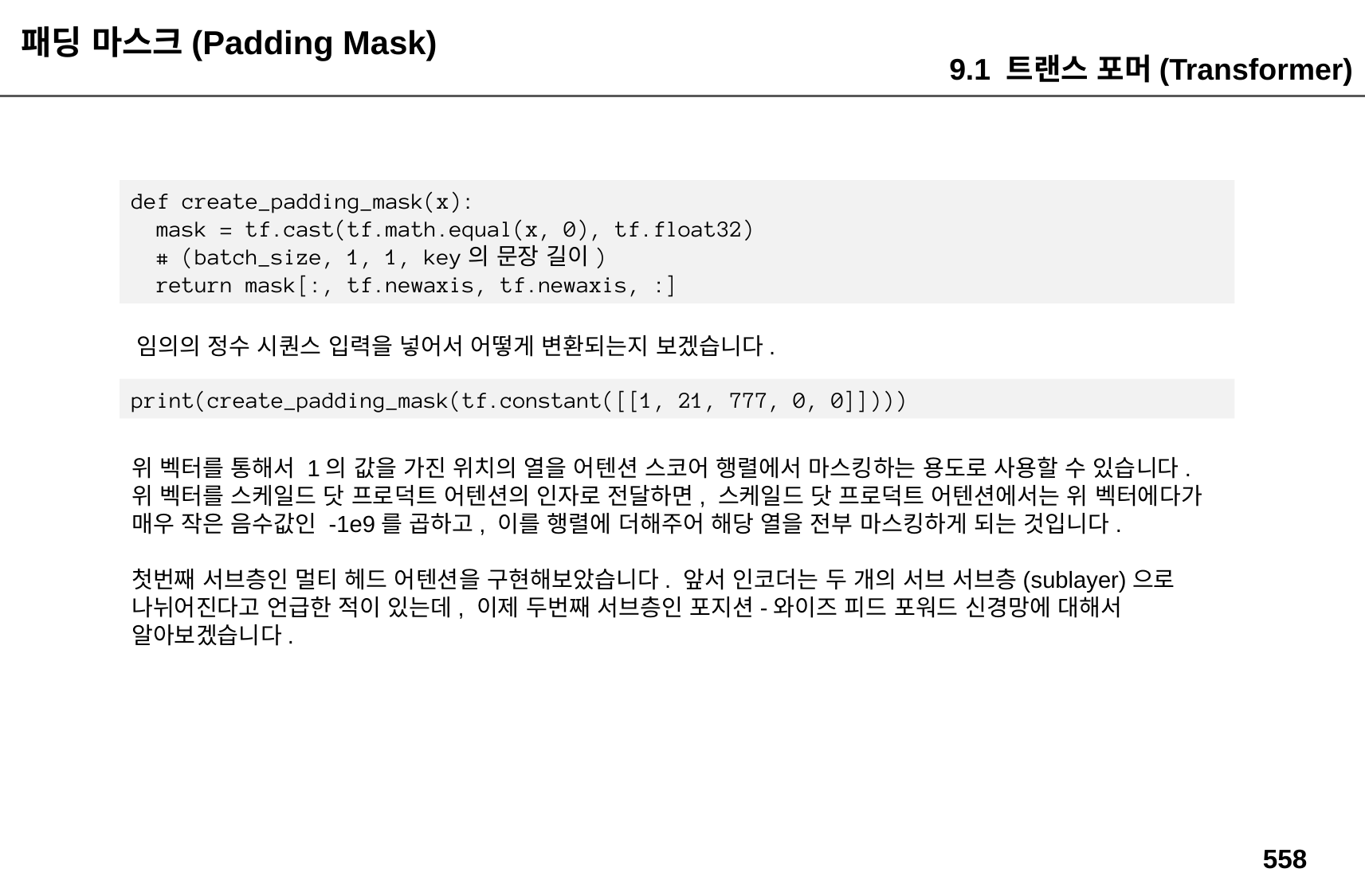

패딩 마스크(Padding Mask)
9.1 트랜스 포머(Transformer)
def create_padding_mask(x):
  mask = tf.cast(tf.math.equal(x, 0), tf.float32)
  # (batch_size, 1, 1, key의 문장 길이)
  return mask[:, tf.newaxis, tf.newaxis, :]
임의의 정수 시퀀스 입력을 넣어서 어떻게 변환되는지 보겠습니다.
print(create_padding_mask(tf.constant([[1, 21, 777, 0, 0]])))
위 벡터를 통해서 1의 값을 가진 위치의 열을 어텐션 스코어 행렬에서 마스킹하는 용도로 사용할 수 있습니다. 위 벡터를 스케일드 닷 프로덕트 어텐션의 인자로 전달하면, 스케일드 닷 프로덕트 어텐션에서는 위 벡터에다가 매우 작은 음수값인 -1e9를 곱하고, 이를 행렬에 더해주어 해당 열을 전부 마스킹하게 되는 것입니다.

첫번째 서브층인 멀티 헤드 어텐션을 구현해보았습니다. 앞서 인코더는 두 개의 서브 서브층(sublayer)으로 나뉘어진다고 언급한 적이 있는데, 이제 두번째 서브층인 포지션-와이즈 피드 포워드 신경망에 대해서 알아보겠습니다.